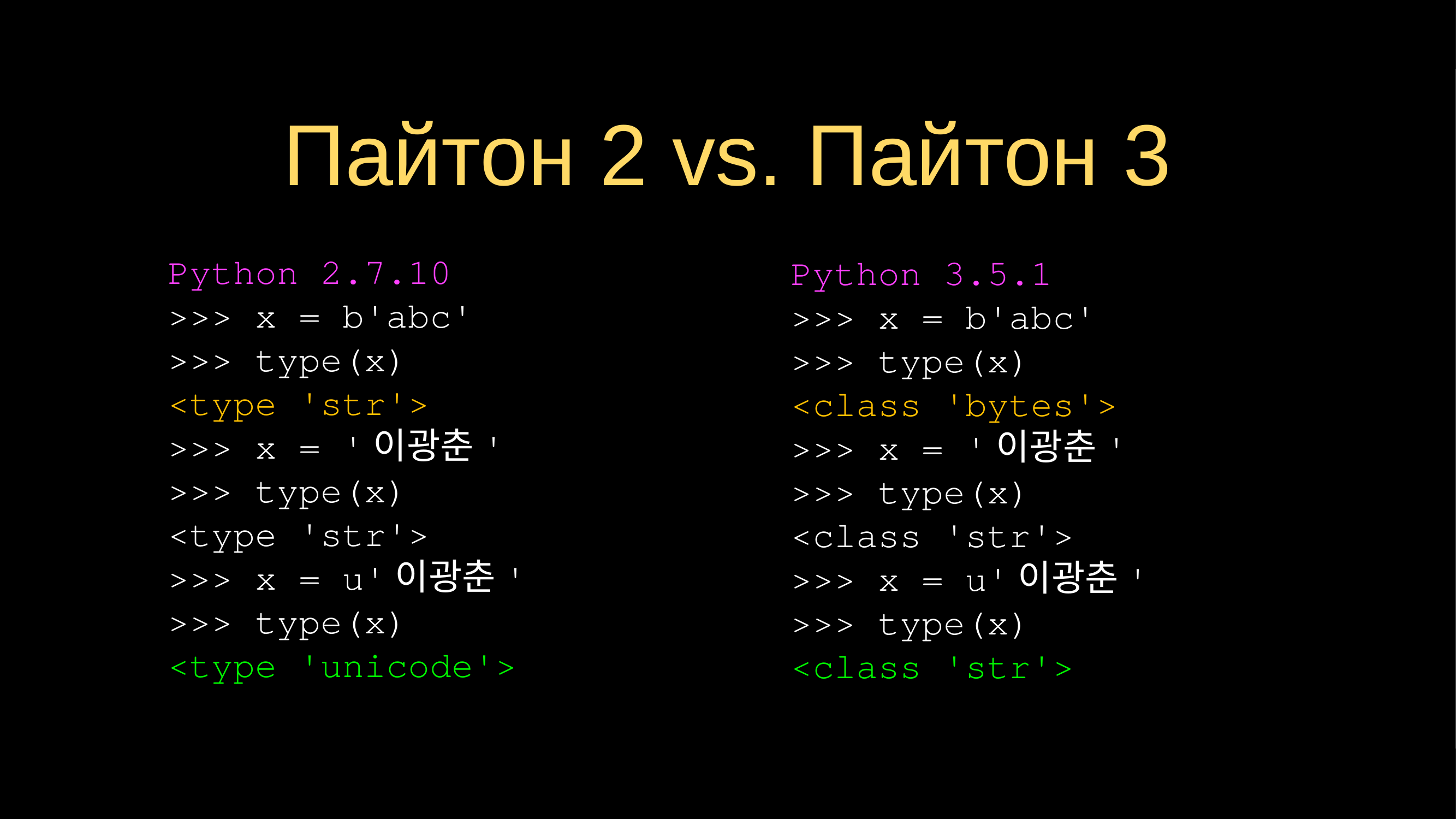

# Пайтон 2 vs. Пайтон 3
Python 2.7.10
>>> x = b'abc'
>>> type(x)
<type 'str'>
>>> x = '이광춘'
>>> type(x)
<type 'str'>
>>> x = u'이광춘'
>>> type(x)
<type 'unicode'>
Python 3.5.1
>>> x = b'abc'
>>> type(x)
<class 'bytes'>
>>> x = '이광춘'
>>> type(x)
<class 'str'>
>>> x = u'이광춘'
>>> type(x)
<class 'str'>